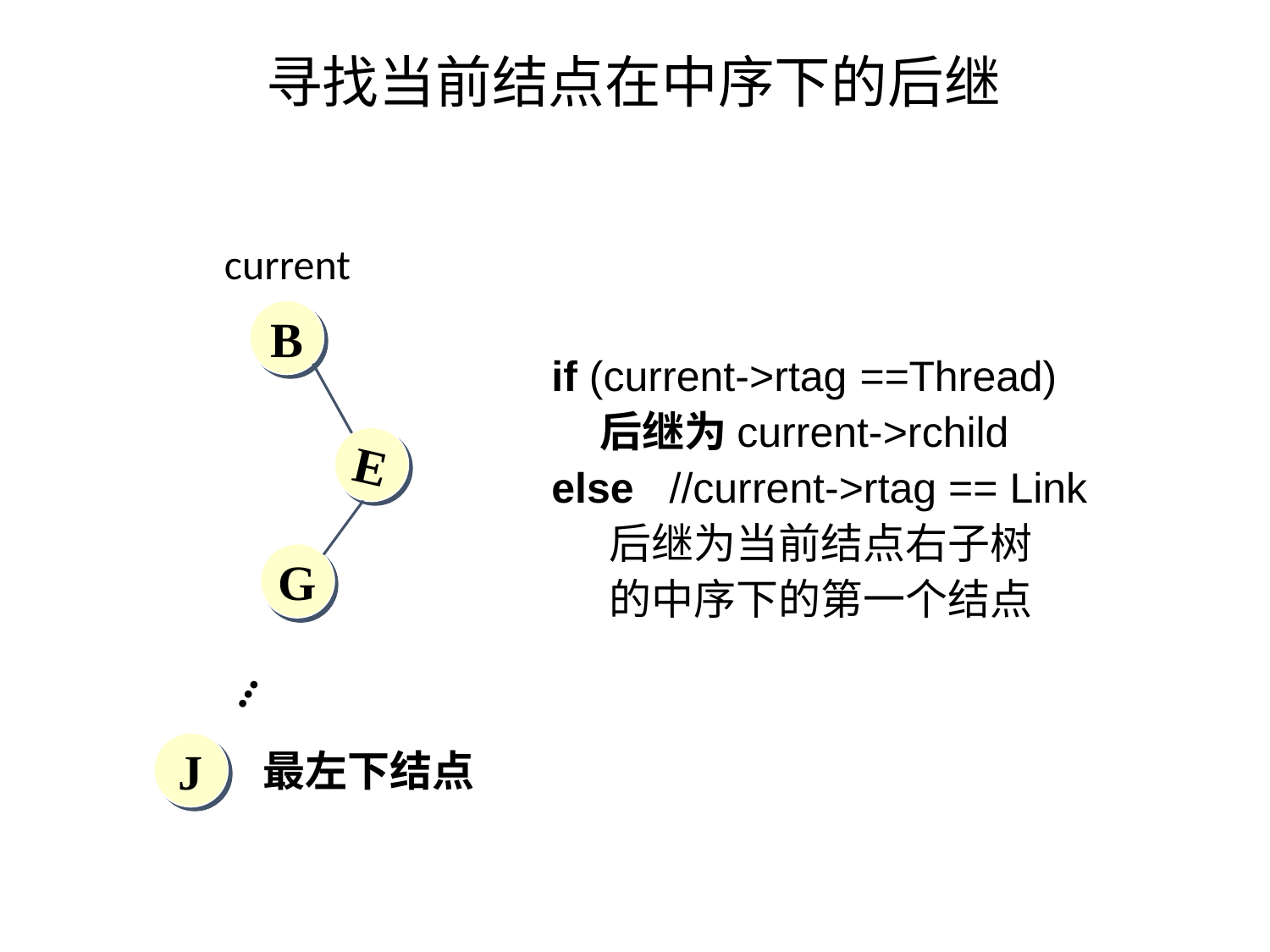

寻找当前结点在中序下的后继
current

B
if (current->rtag ==Thread)
    后继为current->rchild
else   //current->rtag == Link
     后继为当前结点右子树
     的中序下的第一个结点

E

G

…

J
最左下结点